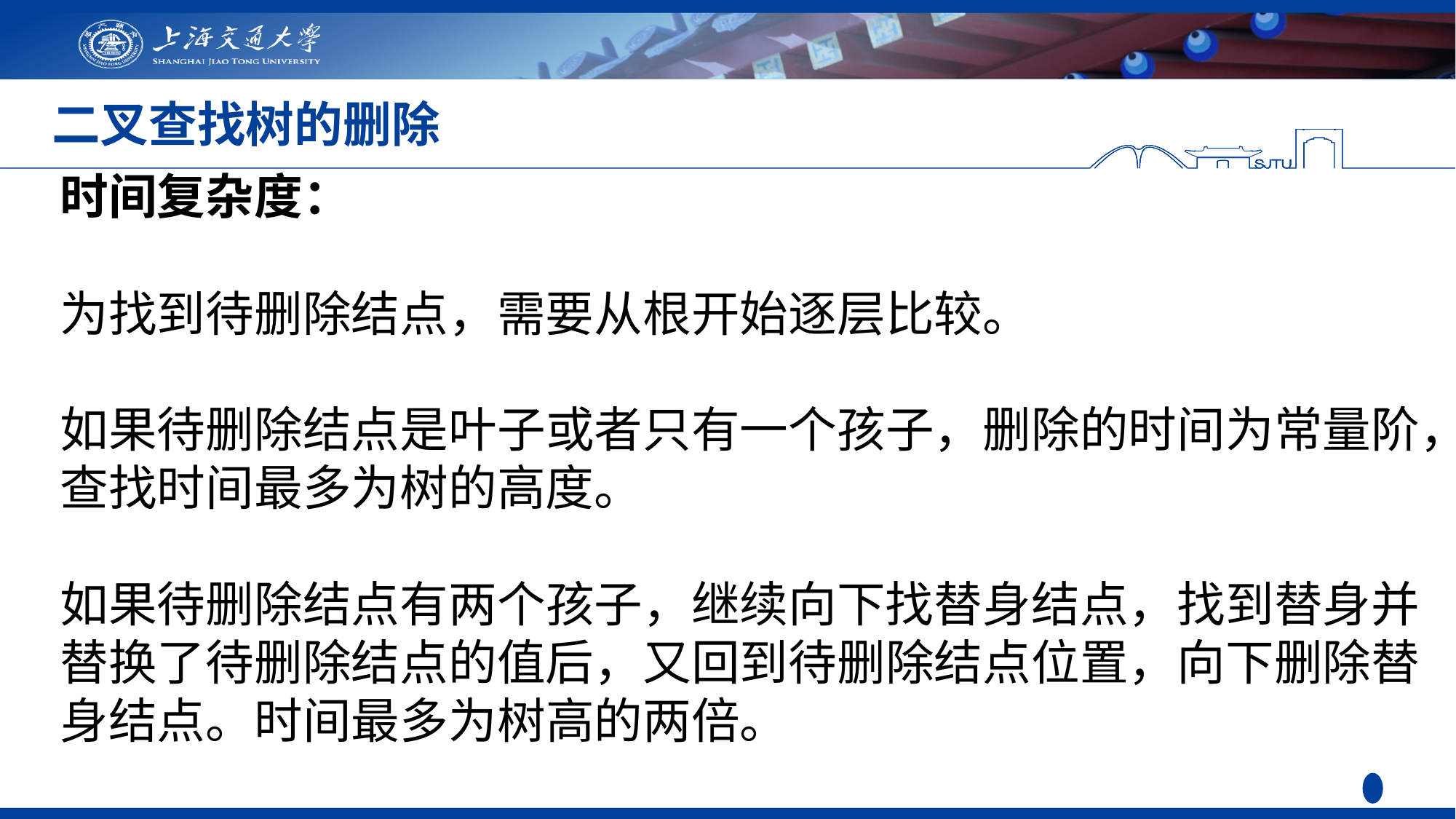

# 二叉查找树的删除
时间复杂度：

为找到待删除结点，需要从根开始逐层比较。

如果待删除结点是叶子或者只有一个孩子，删除的时间为常量阶，查找时间最多为树的高度。

如果待删除结点有两个孩子，继续向下找替身结点，找到替身并替换了待删除结点的值后，又回到待删除结点位置，向下删除替身结点。时间最多为树高的两倍。